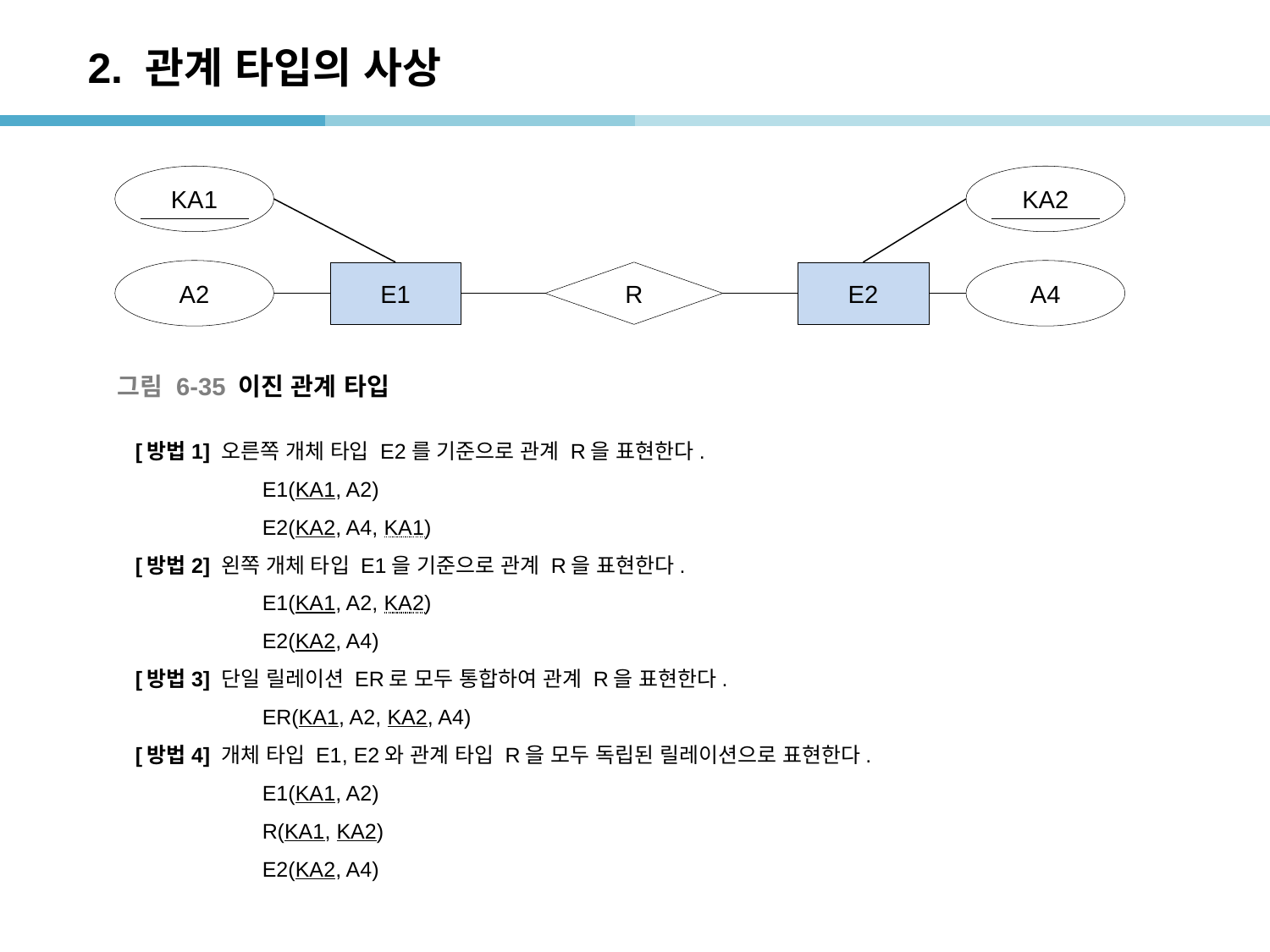

# 2. 관계 타입의 사상
KA1
KA2
A2
A4
E1
R
E2

	[방법1] 오른쪽 개체 타입 E2를 기준으로 관계 R을 표현한다.
		E1(KA1, A2)
		E2(KA2, A4, KA1)
	[방법2] 왼쪽 개체 타입 E1을 기준으로 관계 R을 표현한다.
		E1(KA1, A2, KA2)
		E2(KA2, A4)
	[방법3] 단일 릴레이션 ER로 모두 통합하여 관계 R을 표현한다.
		ER(KA1, A2, KA2, A4)
	[방법4] 개체 타입 E1, E2와 관계 타입 R을 모두 독립된 릴레이션으로 표현한다.
		E1(KA1, A2)
		R(KA1, KA2)
		E2(KA2, A4)
그림 6-35 이진 관계 타입